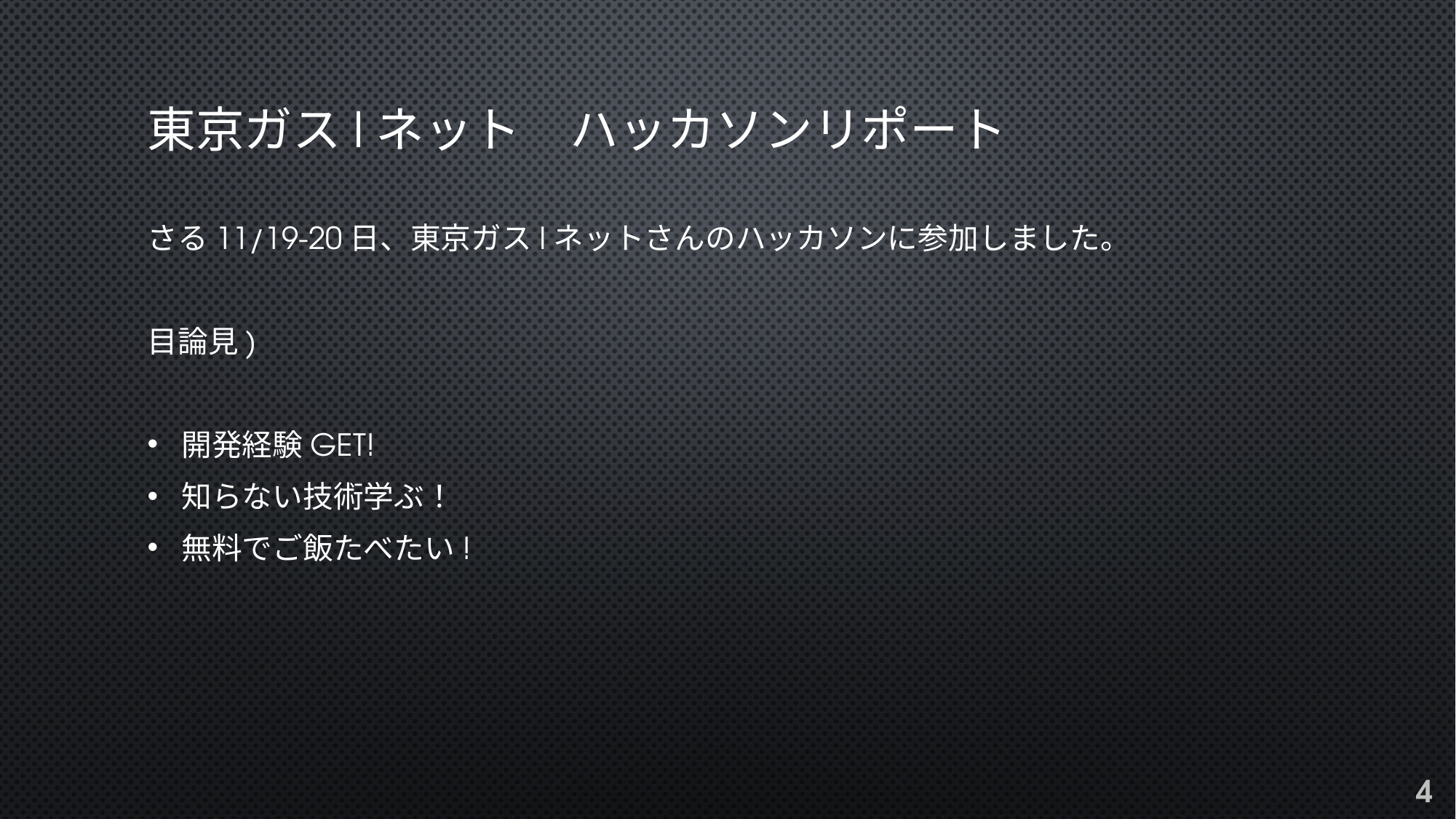

# 東京ガスiネット　ハッカソンリポート
さる11/19-20日、東京ガスiネットさんのハッカソンに参加しました。

目論見)

開発経験GET!
知らない技術学ぶ！
無料でご飯たべたい!

4